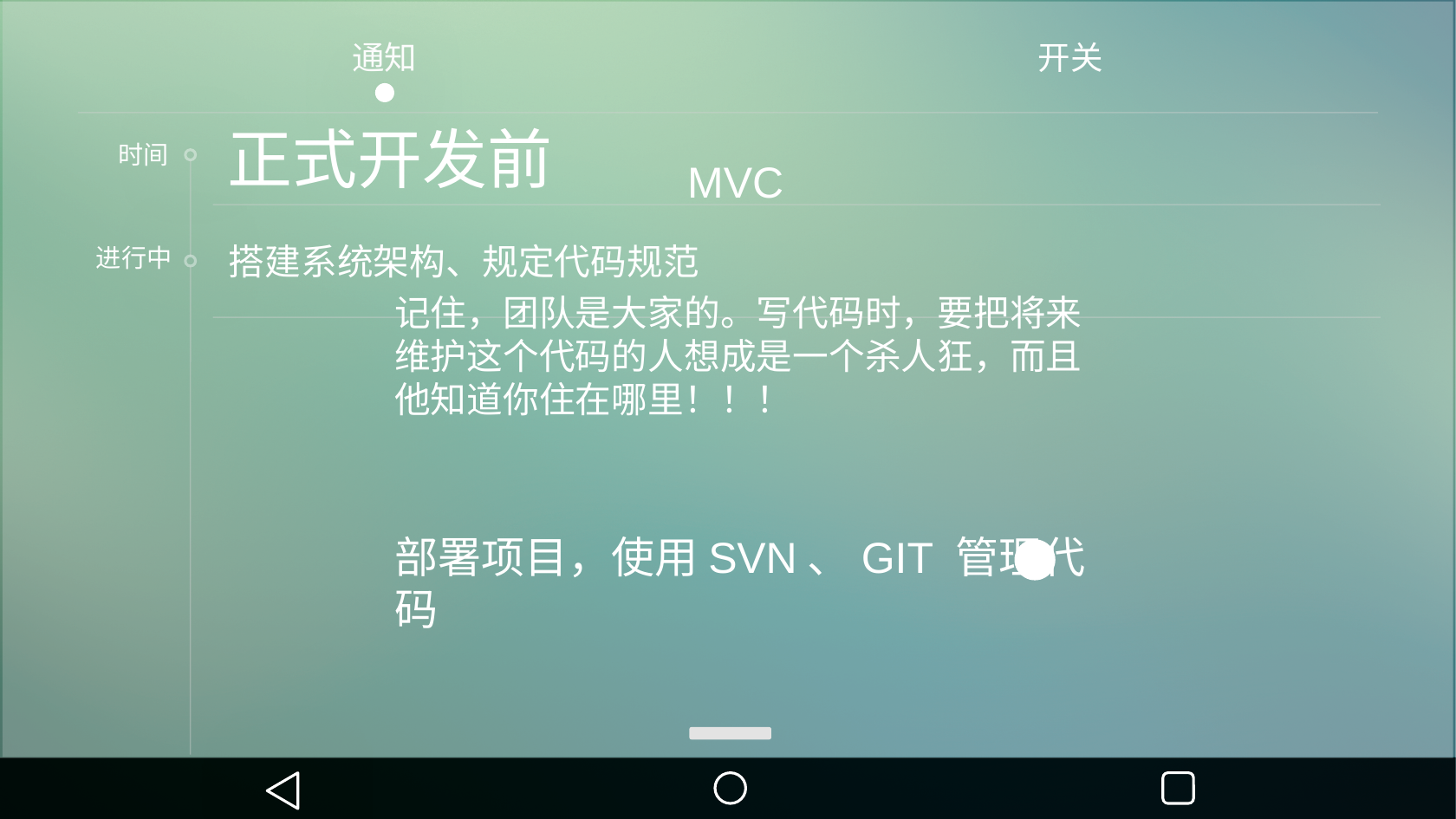

通知
开关

正式开发前
时间

搭建系统架构、规定代码规范
进行中

MVC

记住，团队是大家的。写代码时，要把将来维护这个代码的人想成是一个杀人狂，而且他知道你住在哪里！！！
部署项目，使用SVN、GIT 管理代码